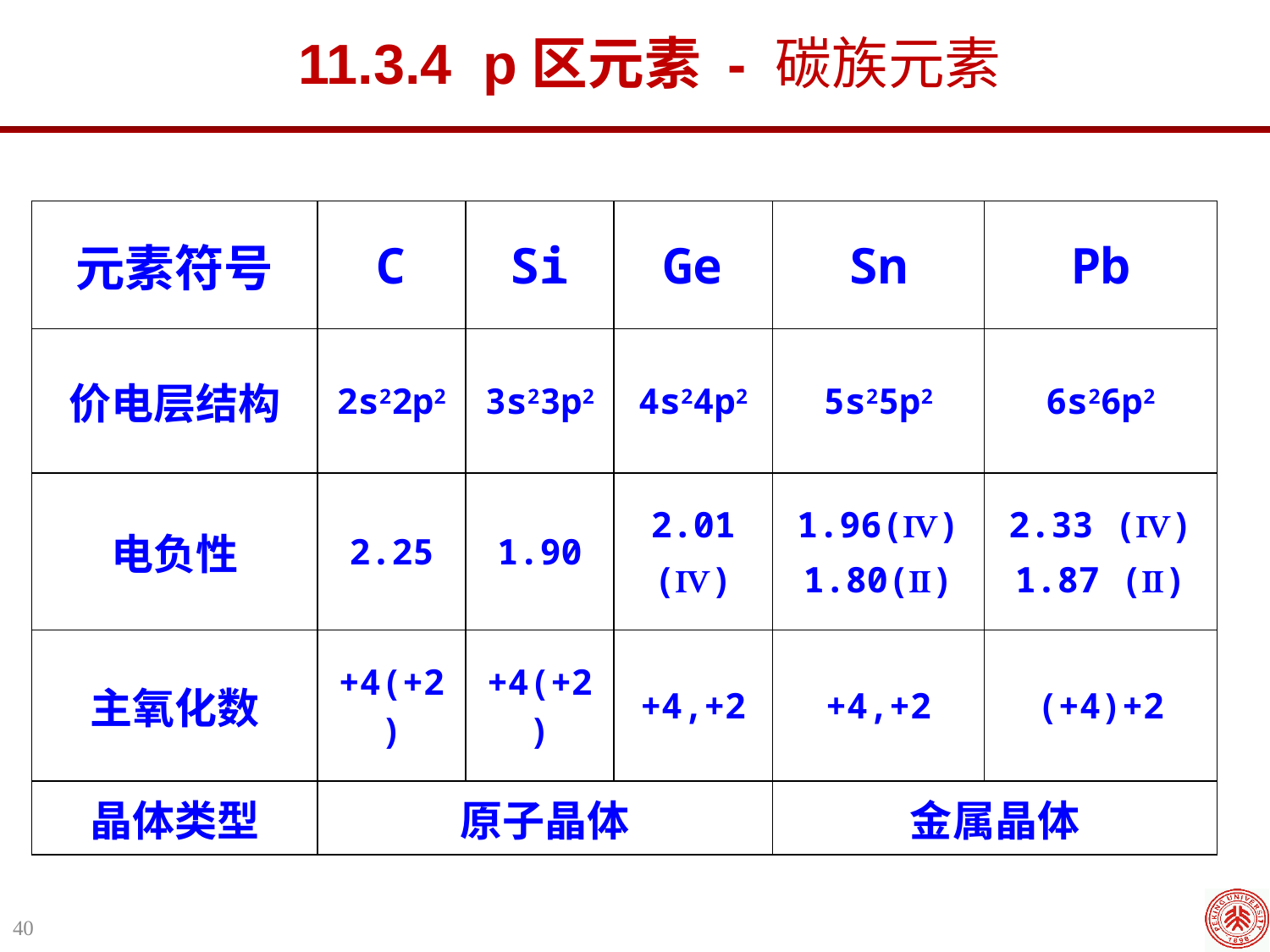

11.3.4  p区元素 - 碳族元素

| 元素符号 | C | Si | Ge | Sn | Pb |
| --- | --- | --- | --- | --- | --- |
| 价电层结构 | 2s22p2 | 3s23p2 | 4s24p2 | 5s25p2 | 6s26p2 |
| 电负性 | 2.25 | 1.90 | 2.01 (Ⅳ) | 1.96(Ⅳ) 1.80(Ⅱ) | 2.33 (Ⅳ) 1.87 (Ⅱ) |
| 主氧化数 | +4(+2) | +4(+2) | +4,+2 | +4,+2 | (+4)+2 |
| 晶体类型 | 原子晶体 |  |  | 金属晶体 |  |
40